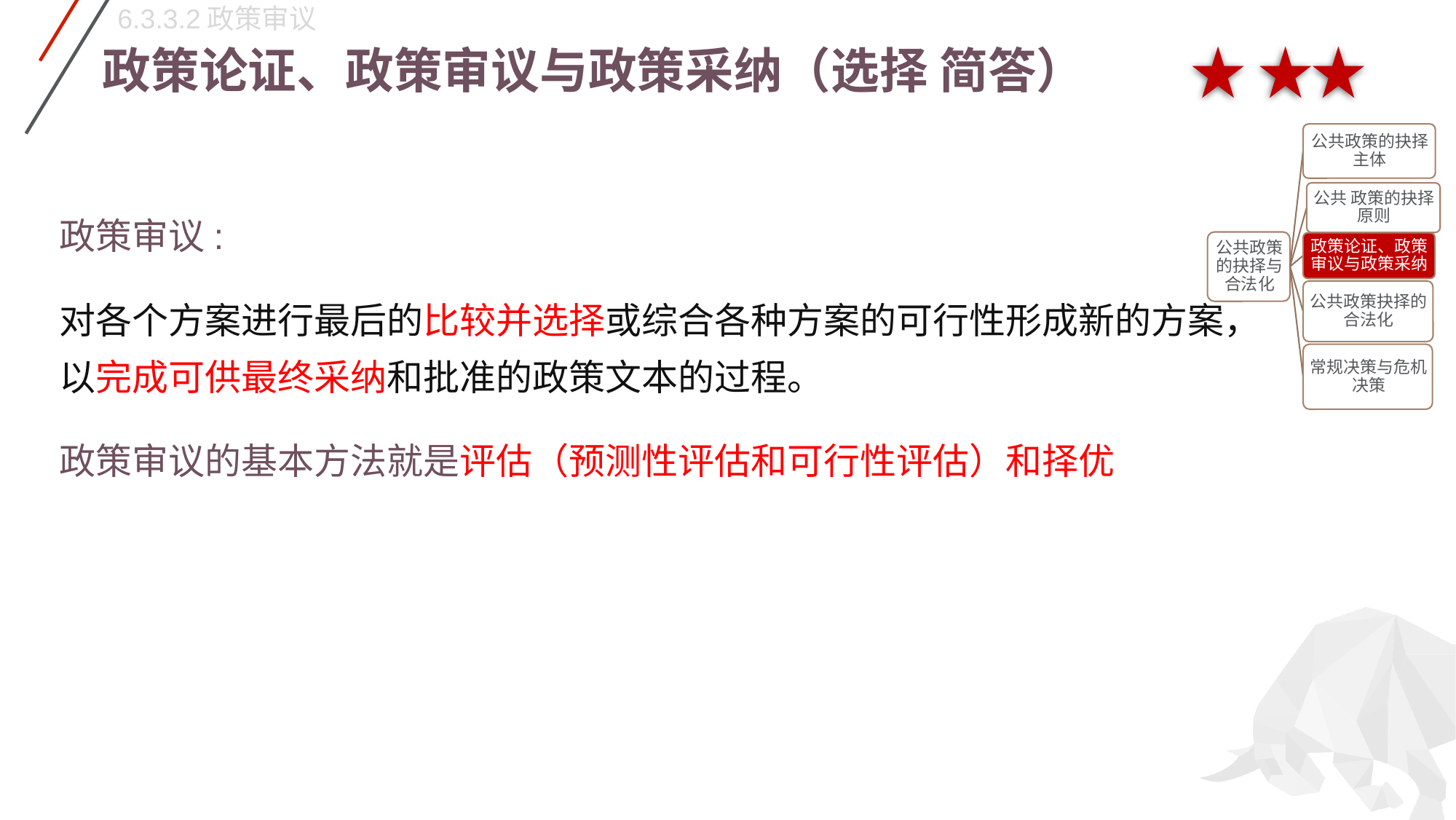

6.3.3.2政策审议
# 政策论证、政策审议与政策采纳（选择 简答）

公共政策的抉择与合法化

公共政策的抉择主体

公共 政策的抉择原则

政策论证、政策审议与政策采纳

公共政策抉择的合法化

常规决策与危机决策
政策审议:
对各个方案进行最后的比较并选择或综合各种方案的可行性形成新的方案，以完成可供最终采纳和批准的政策文本的过程。
政策审议的基本方法就是评估（预测性评估和可行性评估）和择优